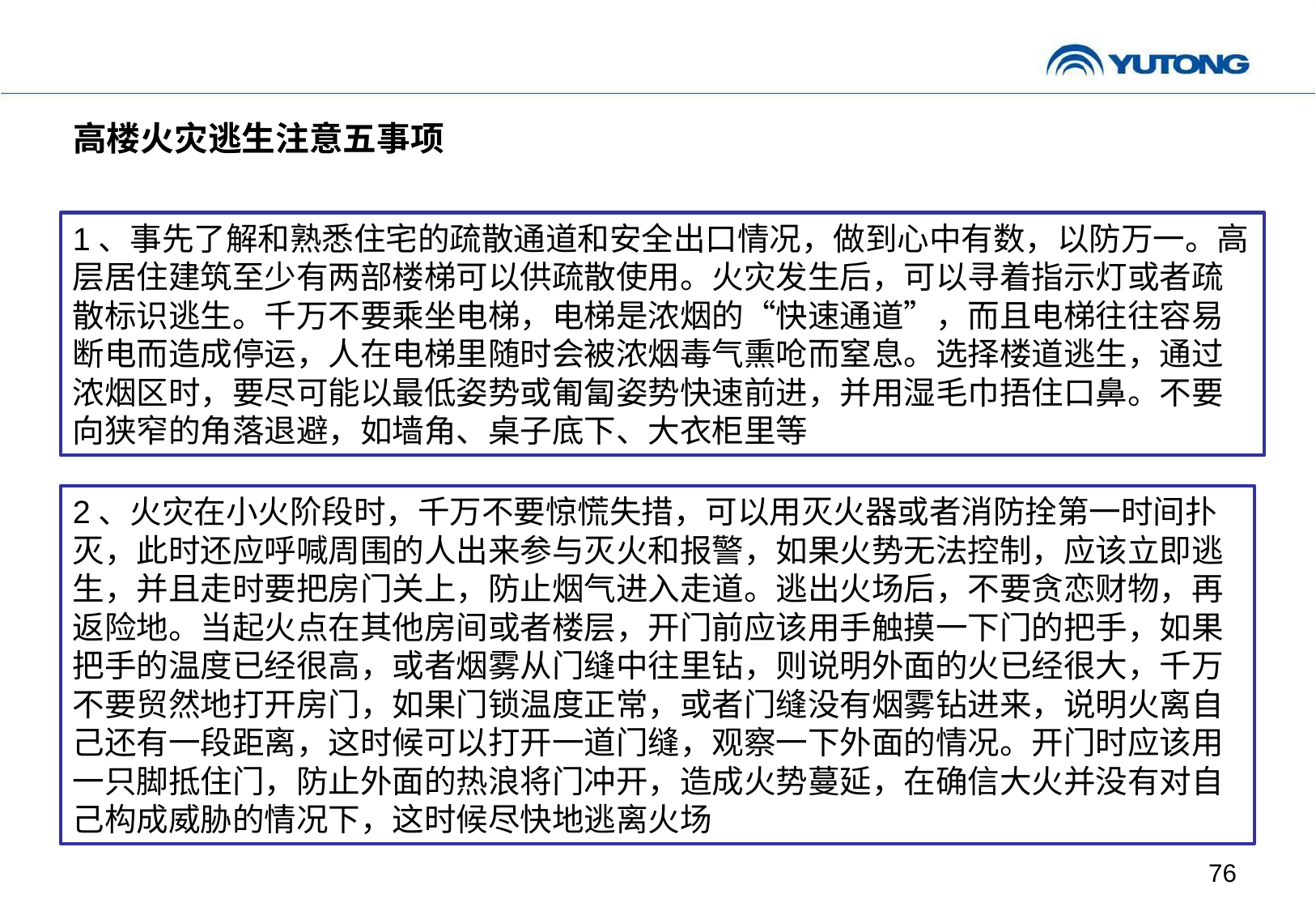

高楼火灾逃生注意五事项
1、事先了解和熟悉住宅的疏散通道和安全出口情况，做到心中有数，以防万一。高层居住建筑至少有两部楼梯可以供疏散使用。火灾发生后，可以寻着指示灯或者疏散标识逃生。千万不要乘坐电梯，电梯是浓烟的“快速通道”，而且电梯往往容易断电而造成停运，人在电梯里随时会被浓烟毒气熏呛而窒息。选择楼道逃生，通过浓烟区时，要尽可能以最低姿势或匍匐姿势快速前进，并用湿毛巾捂住口鼻。不要向狭窄的角落退避，如墙角、桌子底下、大衣柜里等
2、火灾在小火阶段时，千万不要惊慌失措，可以用灭火器或者消防拴第一时间扑灭，此时还应呼喊周围的人出来参与灭火和报警，如果火势无法控制，应该立即逃生，并且走时要把房门关上，防止烟气进入走道。逃出火场后，不要贪恋财物，再返险地。当起火点在其他房间或者楼层，开门前应该用手触摸一下门的把手，如果把手的温度已经很高，或者烟雾从门缝中往里钻，则说明外面的火已经很大，千万不要贸然地打开房门，如果门锁温度正常，或者门缝没有烟雾钻进来，说明火离自己还有一段距离，这时候可以打开一道门缝，观察一下外面的情况。开门时应该用一只脚抵住门，防止外面的热浪将门冲开，造成火势蔓延，在确信大火并没有对自己构成威胁的情况下，这时候尽快地逃离火场
76